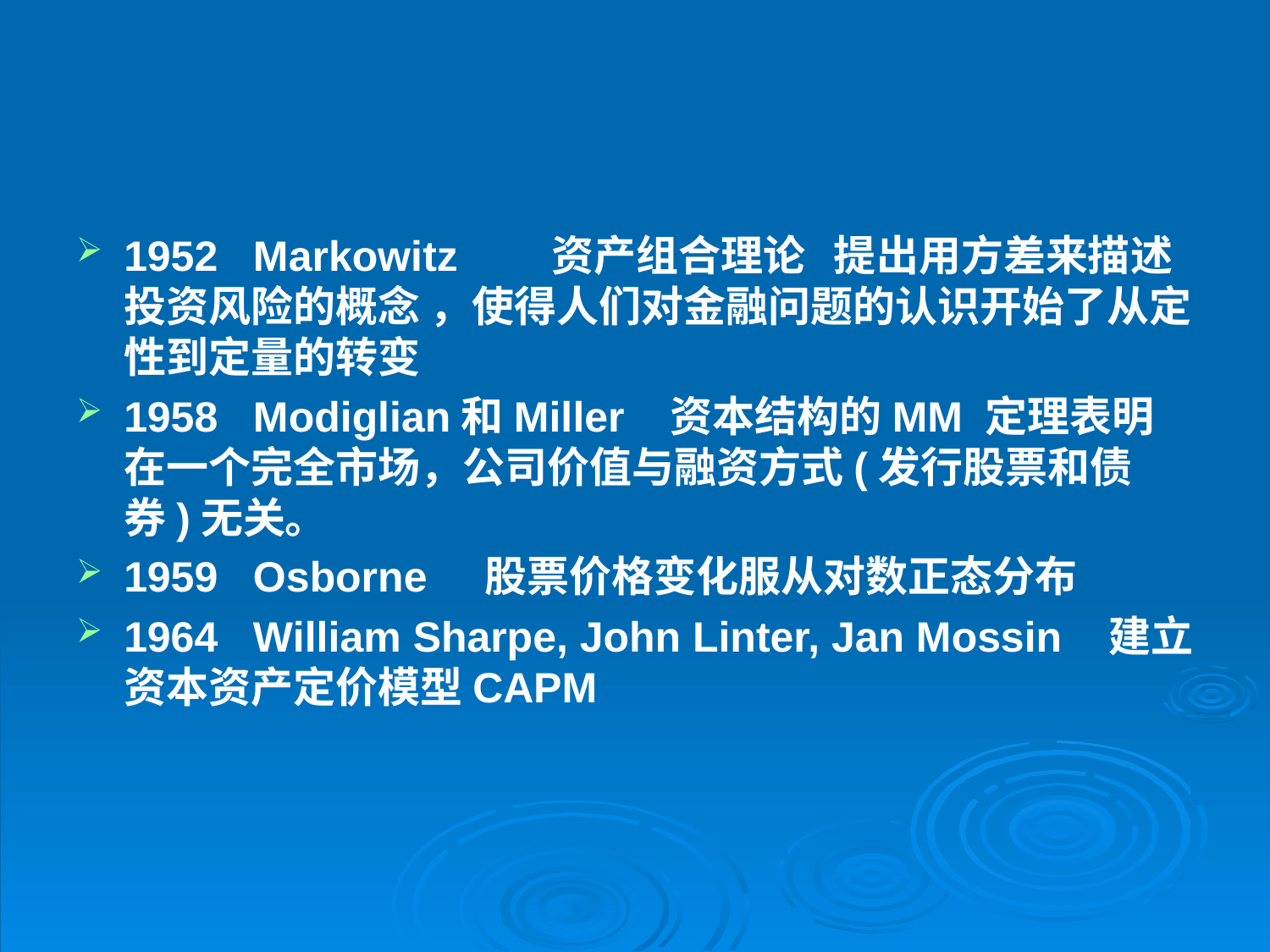

#
1952   Markowitz       资产组合理论   提出用方差来描述投资风险的概念 ，使得人们对金融问题的认识开始了从定性到定量的转变
1958   Modiglian和Miller   资本结构的MM 定理表明在一个完全市场，公司价值与融资方式(发行股票和债券)无关。
1959   Osborne    股票价格变化服从对数正态分布
1964   William Sharpe, John Linter, Jan Mossin   建立资本资产定价模型CAPM